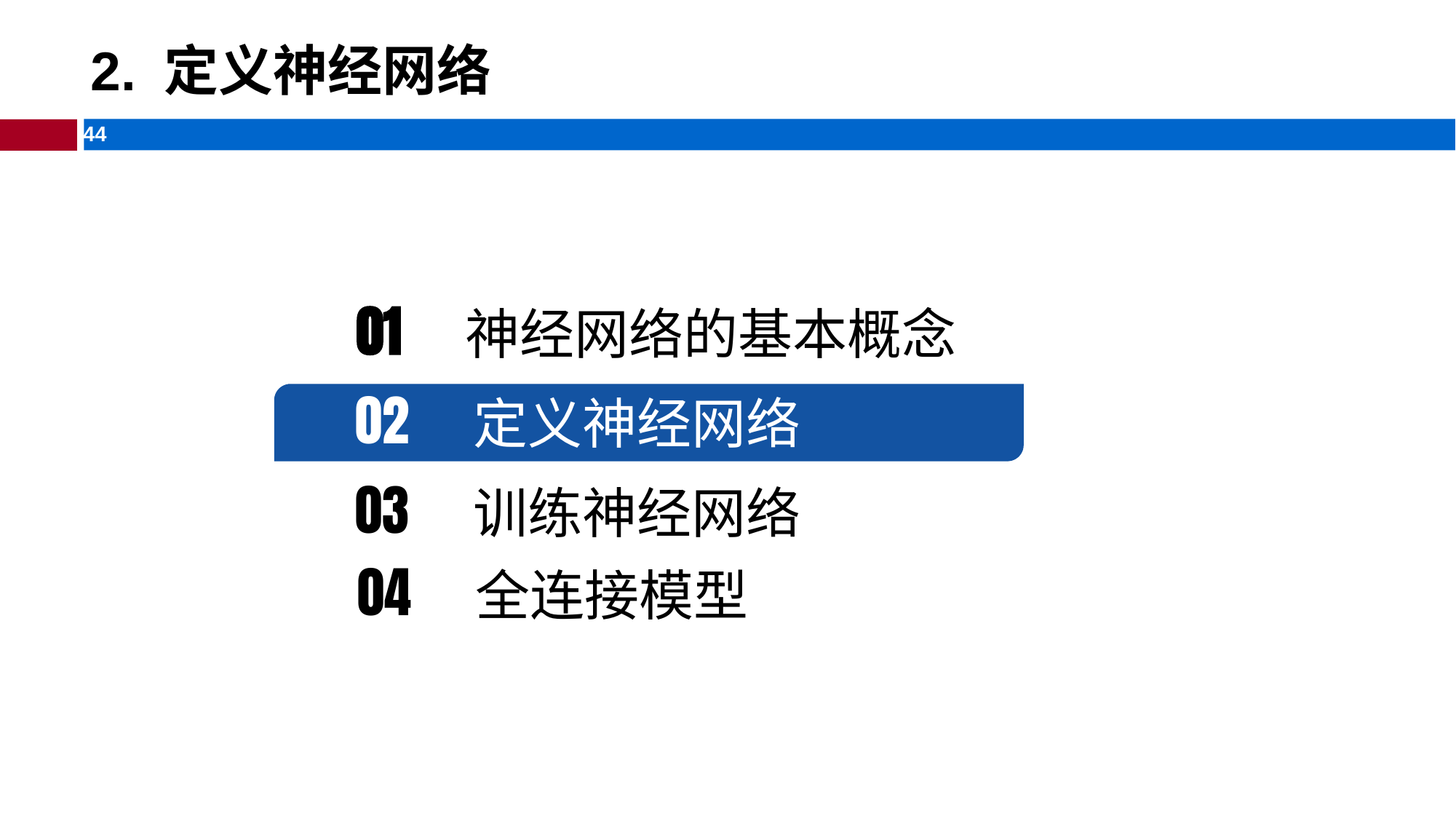

# 2. 定义神经网络
01    神经网络的基本概念

02    定义神经网络
03    训练神经网络
04    全连接模型